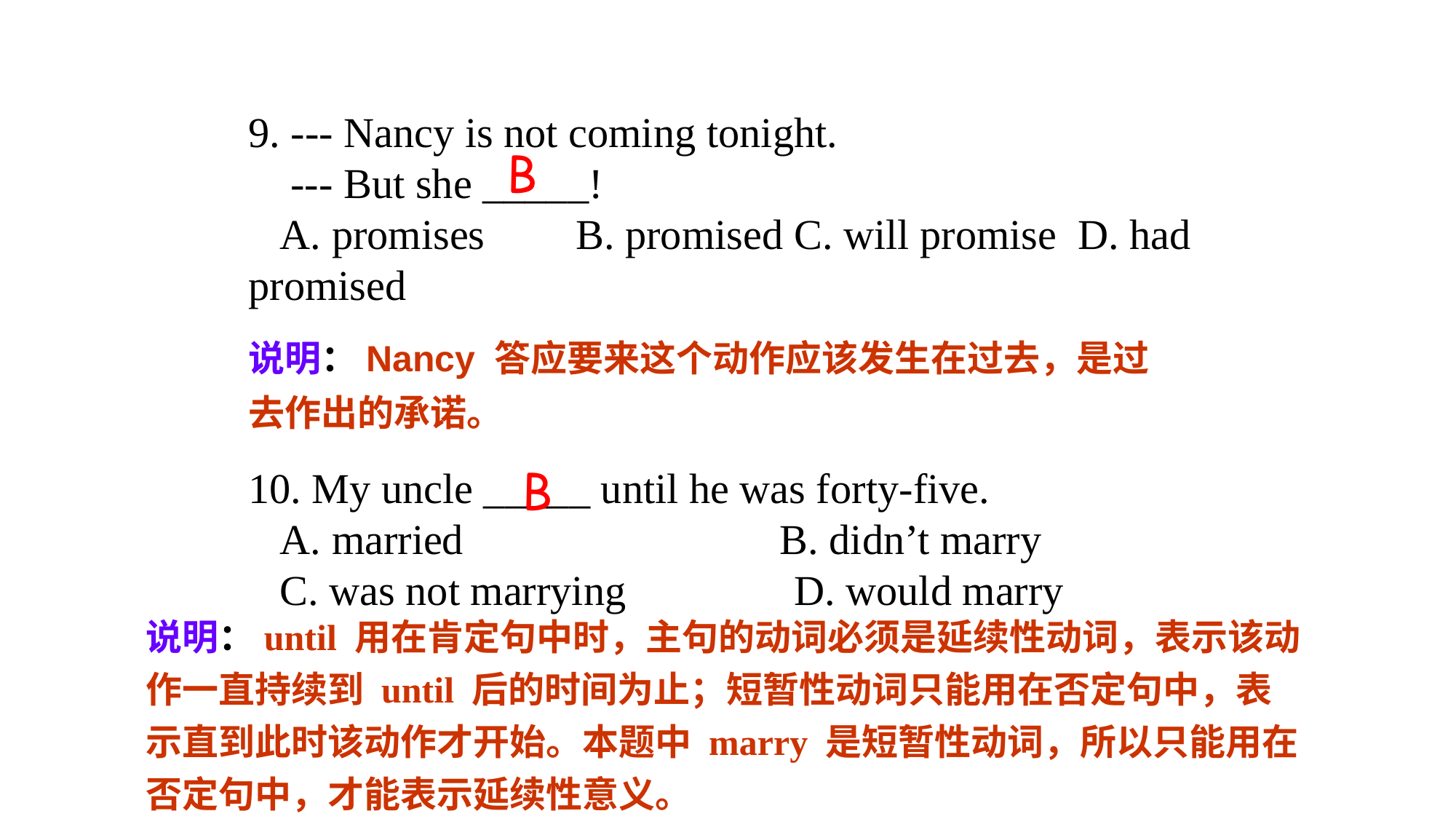

9. --- Nancy is not coming tonight.
    --- But she _____!
   A. promises	B. promised	C. will promise  D. had promised

10. My uncle _____ until he was forty-five.
   A. married			         B. didn’t marry
   C. was not marrying		D. would marry
B
说明：Nancy 答应要来这个动作应该发生在过去，是过去作出的承诺。
B
说明：until 用在肯定句中时，主句的动词必须是延续性动词，表示该动作一直持续到 until 后的时间为止；短暂性动词只能用在否定句中，表示直到此时该动作才开始。本题中 marry 是短暂性动词，所以只能用在否定句中，才能表示延续性意义。